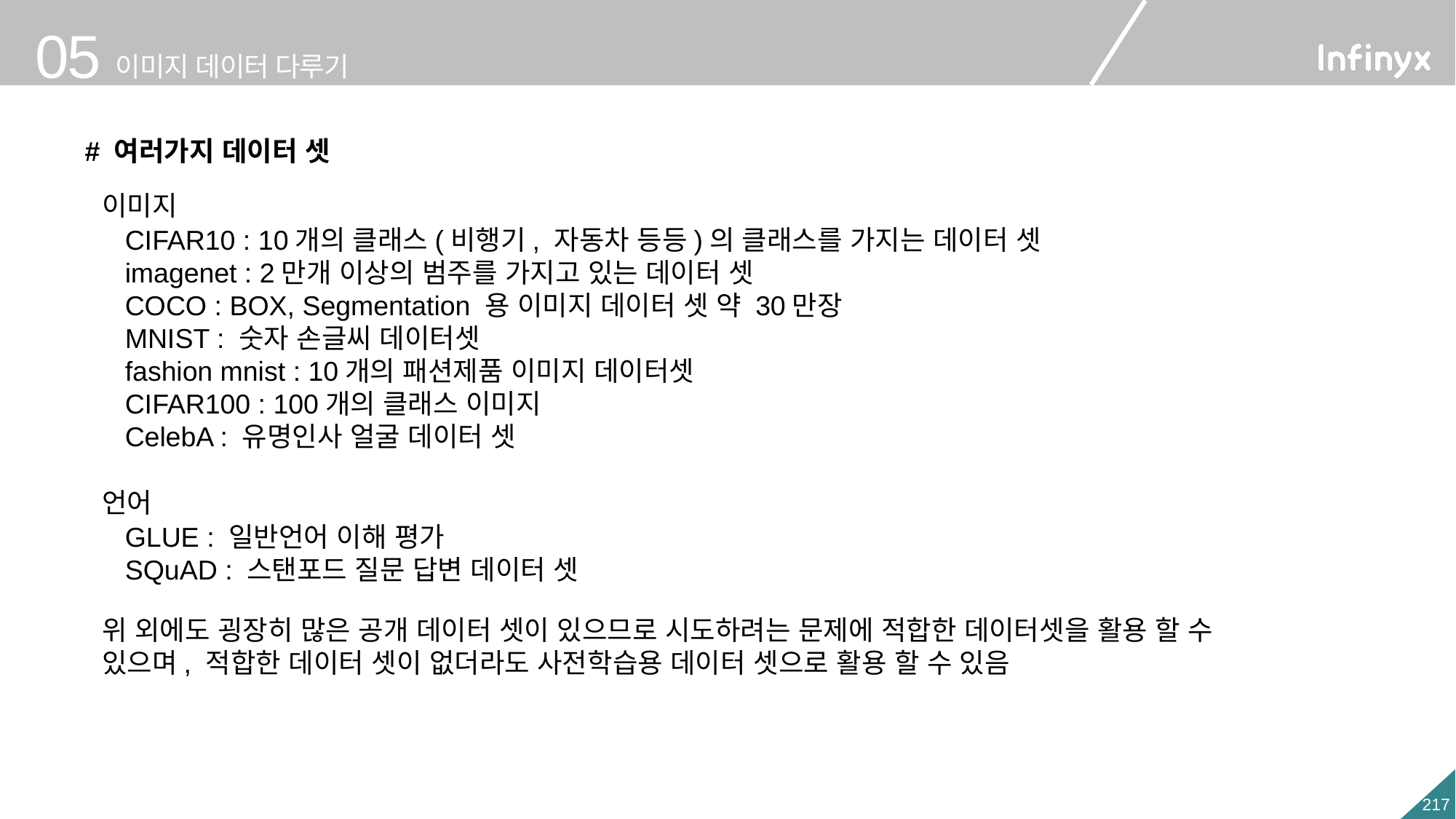

# 여러가지 데이터 셋
이미지
CIFAR10 : 10개의 클래스(비행기, 자동차 등등)의 클래스를 가지는 데이터 셋
imagenet : 2만개 이상의 범주를 가지고 있는 데이터 셋
COCO : BOX, Segmentation 용 이미지 데이터 셋 약 30만장
MNIST : 숫자 손글씨 데이터셋
fashion mnist : 10개의 패션제품 이미지 데이터셋
CIFAR100 : 100개의 클래스 이미지
CelebA : 유명인사 얼굴 데이터 셋
언어
GLUE : 일반언어 이해 평가
SQuAD : 스탠포드 질문 답변 데이터 셋
위 외에도 굉장히 많은 공개 데이터 셋이 있으므로 시도하려는 문제에 적합한 데이터셋을 활용 할 수 있으며, 적합한 데이터 셋이 없더라도 사전학습용 데이터 셋으로 활용 할 수 있음